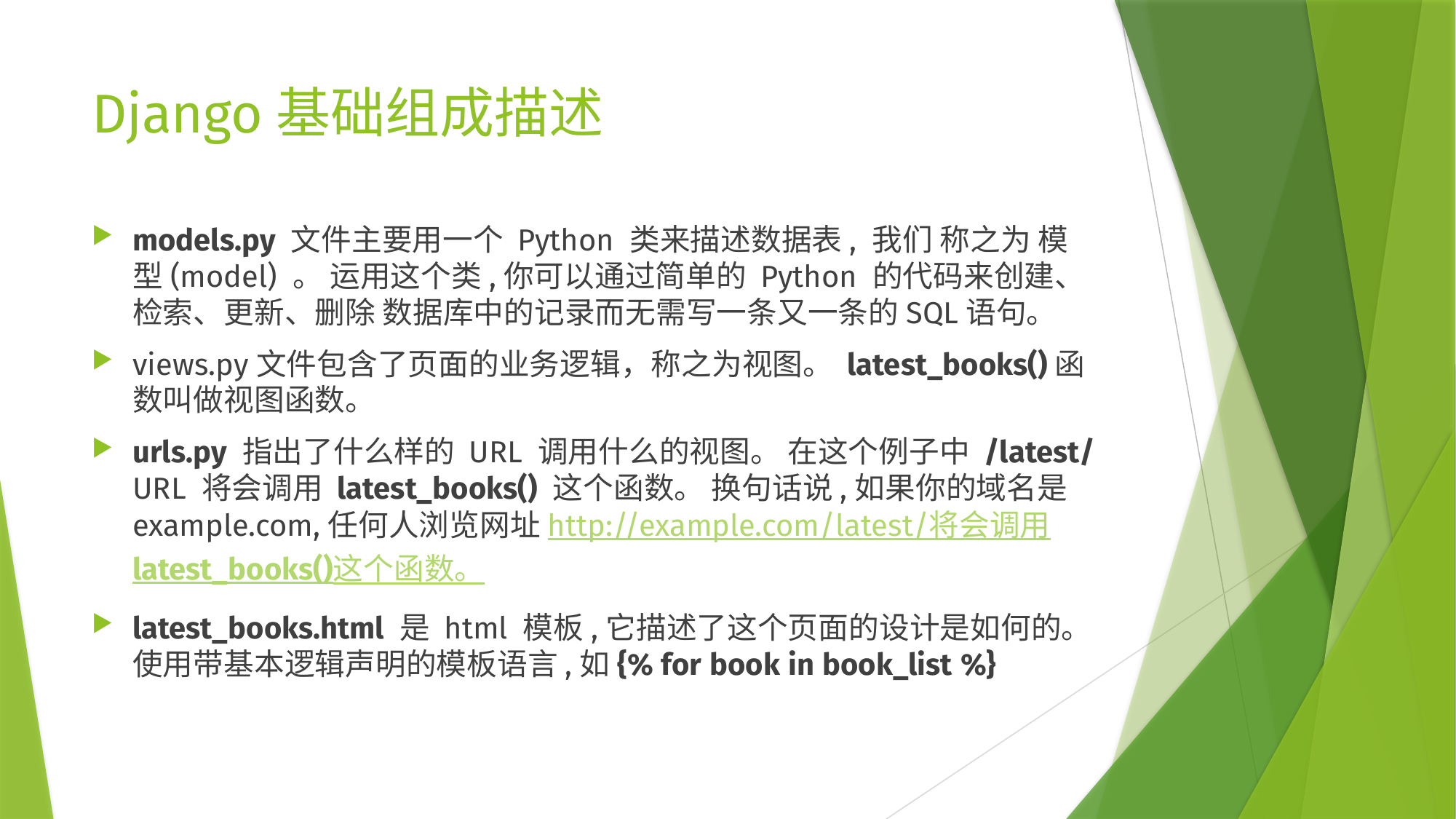

# Django基础组成描述
models.py 文件主要用一个 Python 类来描述数据表, 我们 称之为 模型(model) 。 运用这个类,你可以通过简单的 Python 的代码来创建、检索、更新、删除 数据库中的记录而无需写一条又一条的SQL语句。
views.py文件包含了页面的业务逻辑，称之为视图。 latest_books()函数叫做视图函数。
urls.py 指出了什么样的 URL 调用什么的视图。 在这个例子中 /latest/ URL 将会调用 latest_books() 这个函数。 换句话说,如果你的域名是example.com,任何人浏览网址http://example.com/latest/将会调用latest_books()这个函数。
latest_books.html 是 html 模板,它描述了这个页面的设计是如何的。 使用带基本逻辑声明的模板语言,如{% for book in book_list %}